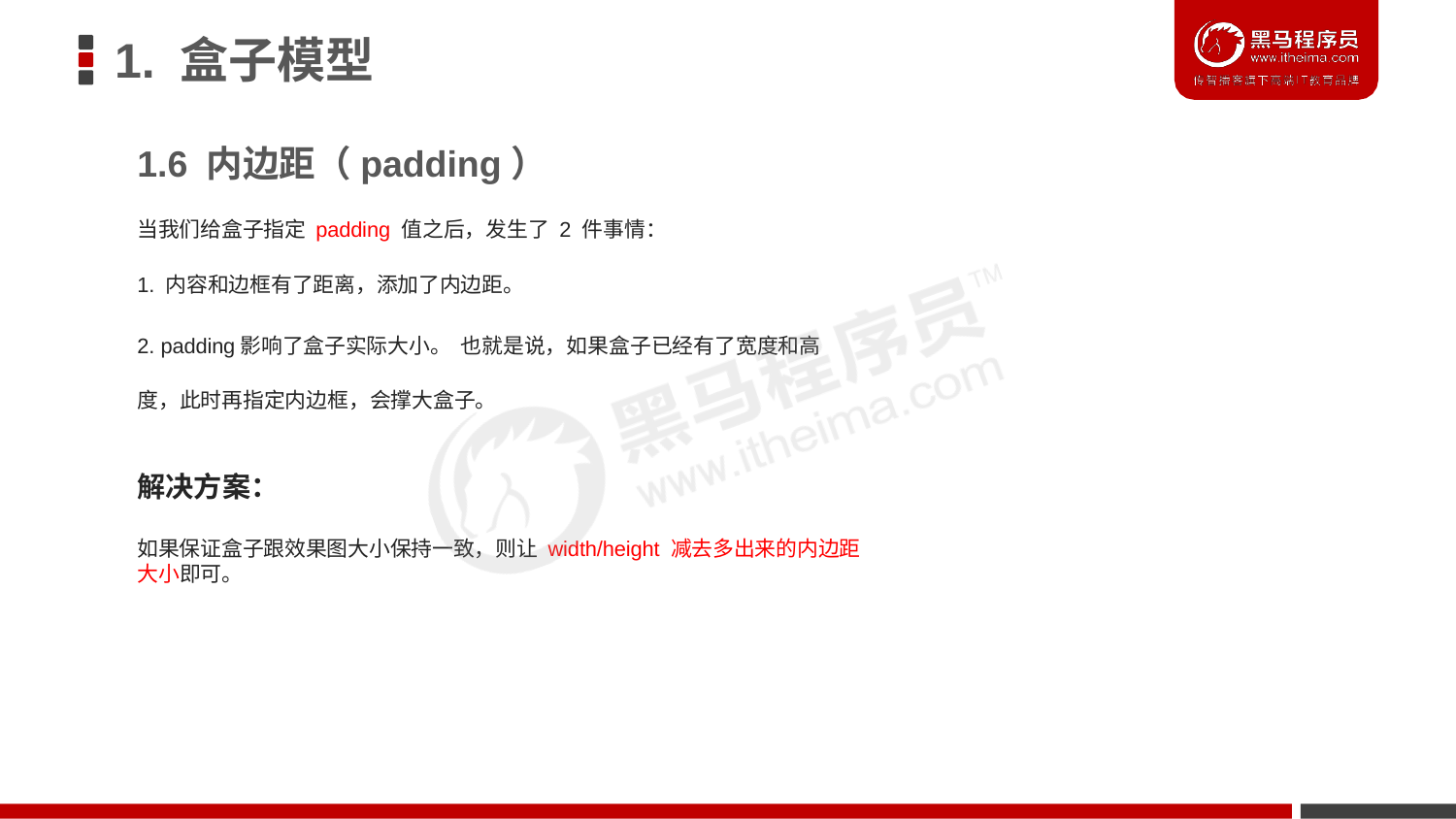

# 1. 盒子模型
1.6 内边距（padding）
当我们给盒子指定 padding 值之后，发生了 2 件事情：

1. 内容和边框有了距离，添加了内边距。
2. padding影响了盒子实际大小。  也就是说，如果盒子已经有了宽度和高度，此时再指定内边框，会撑大盒子。

解决方案：

如果保证盒子跟效果图大小保持一致，则让 width/height 减去多出来的内边距大小即可。